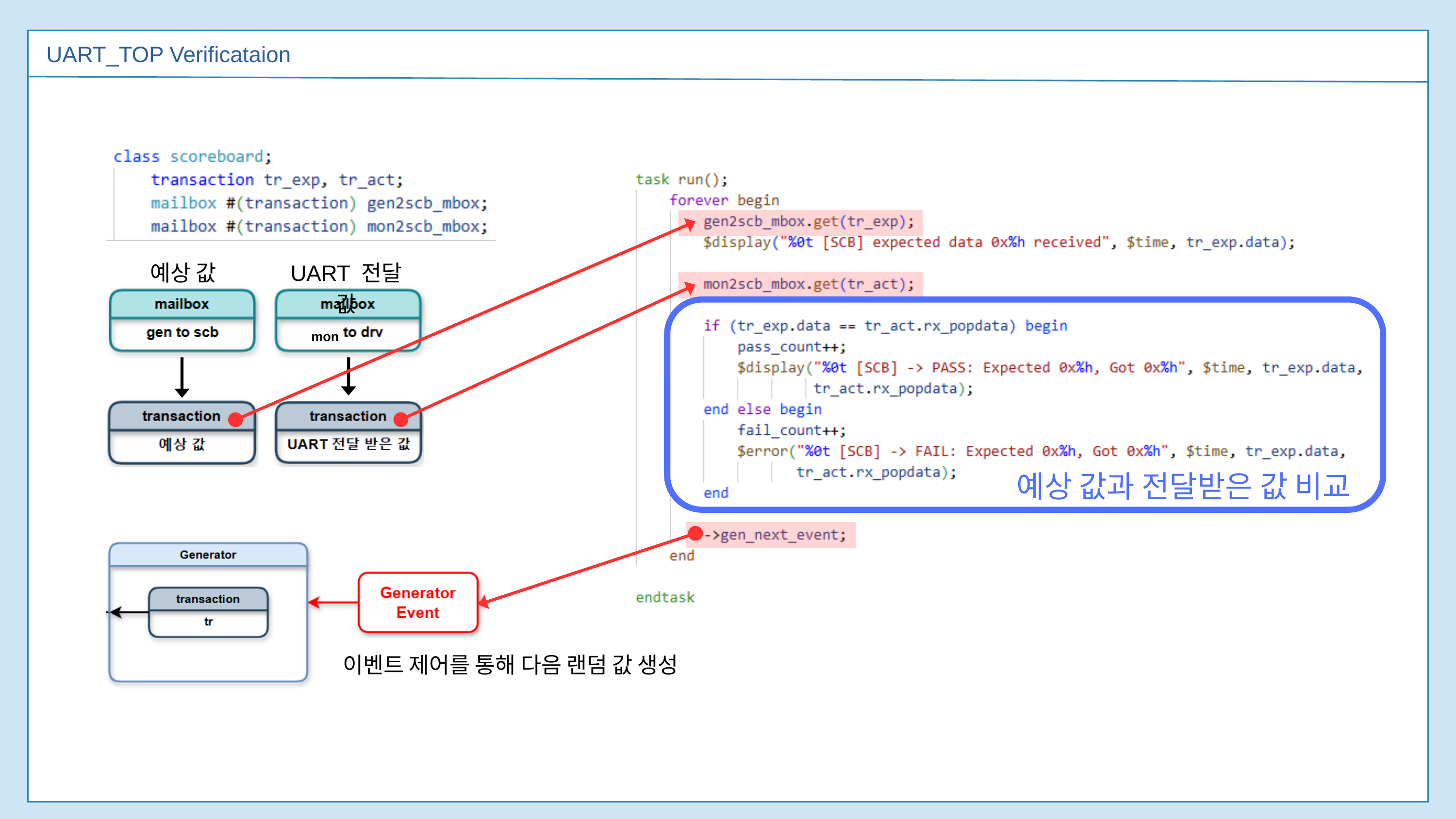

UART_TOP Verificataion

예상 값
UART 전달 값

mon

예상 값과 전달받은 값 비교

이벤트 제어를 통해 다음 랜덤 값 생성